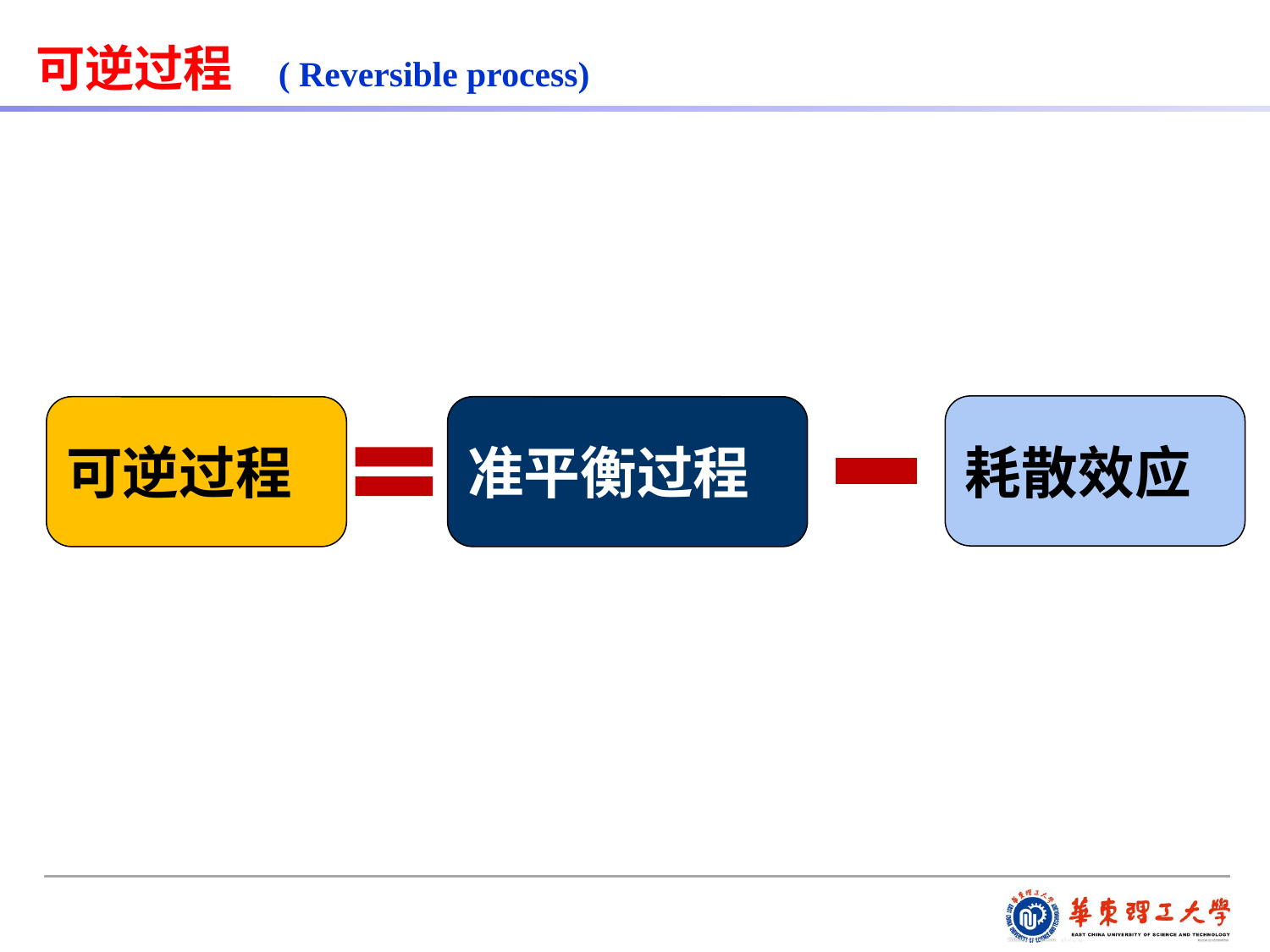

可逆过程   ( Reversible process)

耗散效应
可逆过程
准平衡过程